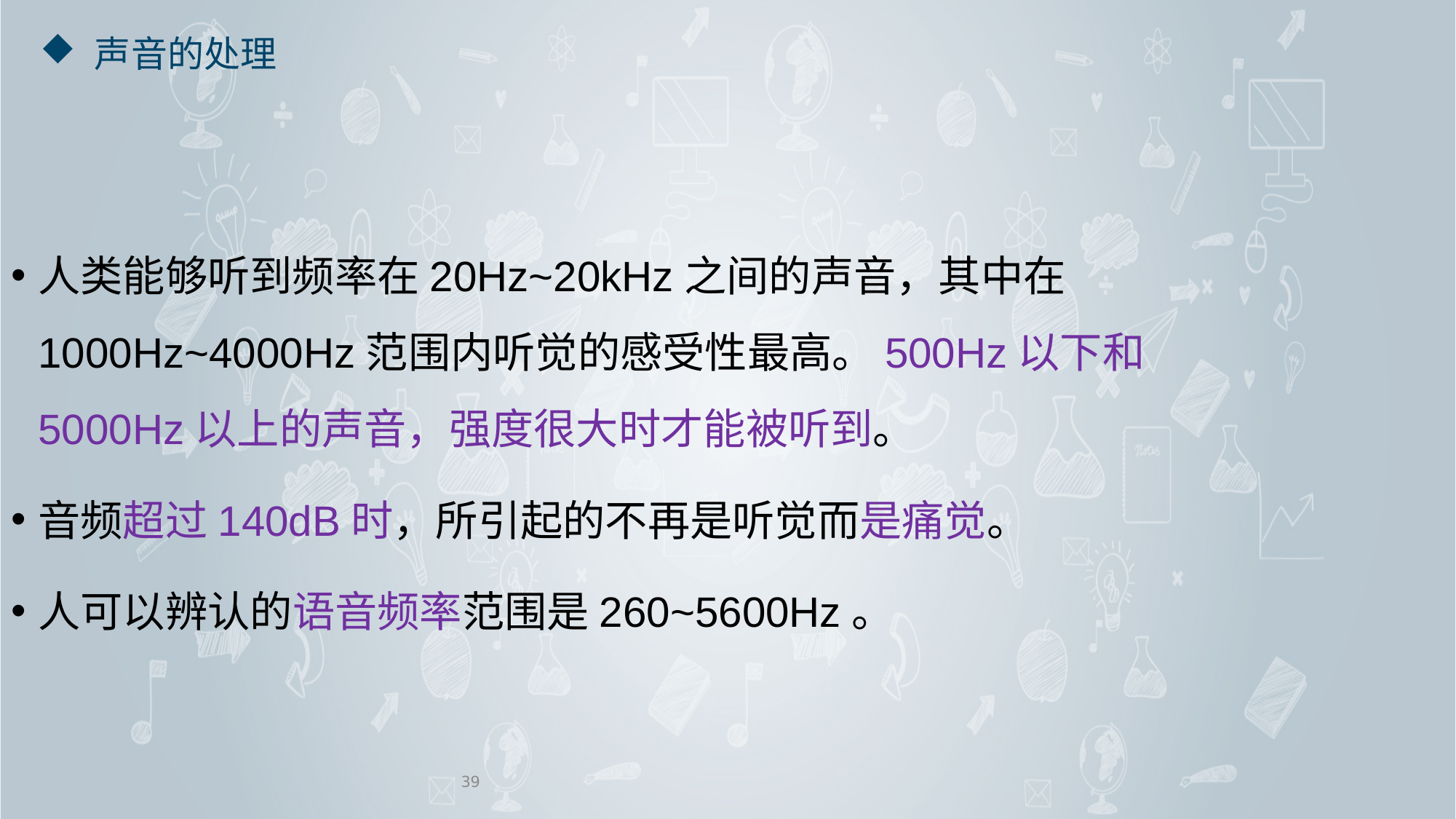

# 声音的处理
人类能够听到频率在20Hz~20kHz之间的声音，其中在1000Hz~4000Hz范围内听觉的感受性最高。500Hz以下和5000Hz以上的声音，强度很大时才能被听到。
音频超过140dB时，所引起的不再是听觉而是痛觉。
人可以辨认的语音频率范围是260~5600Hz。

39